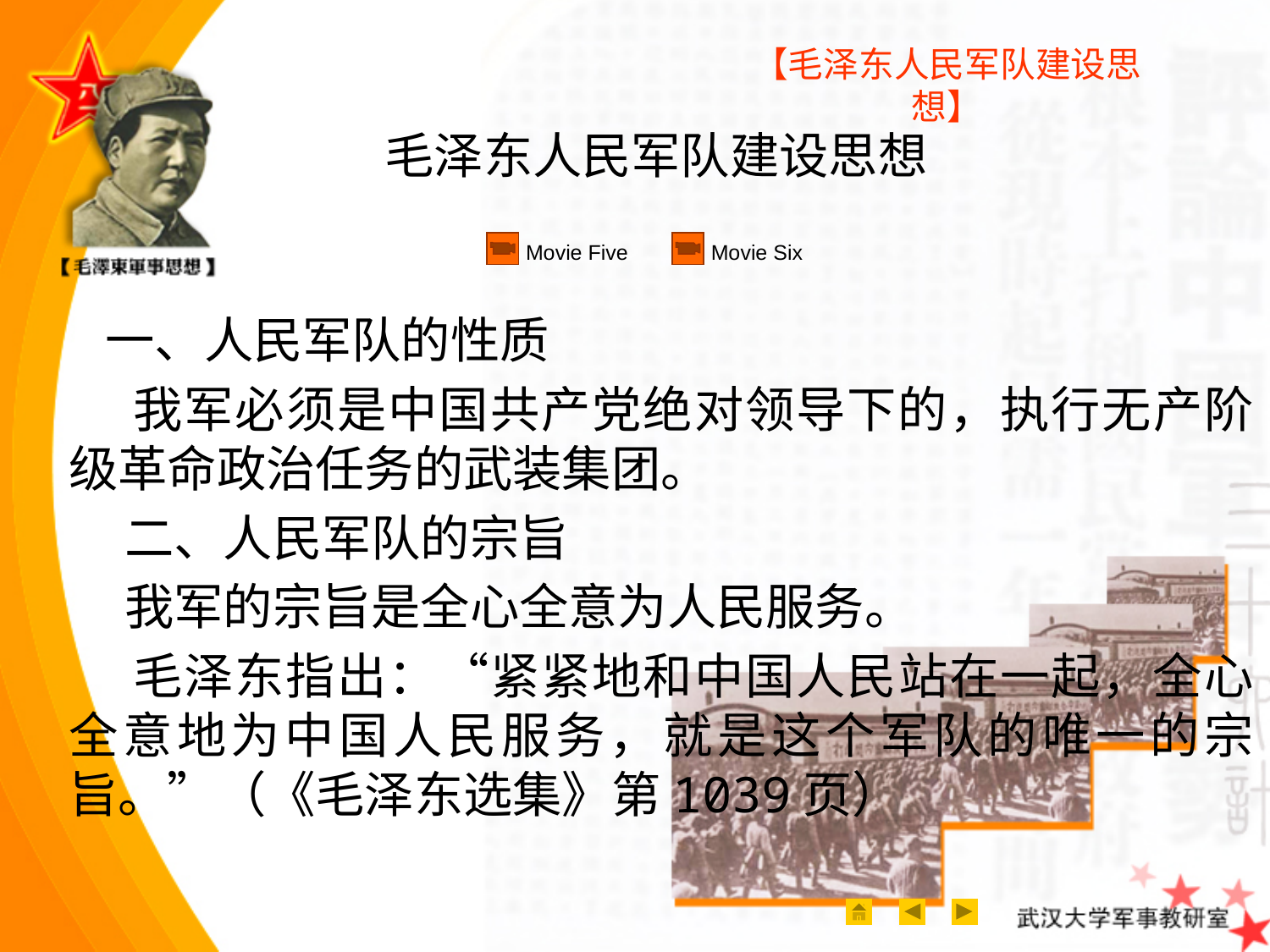

【毛泽东人民军队建设思想】
# 毛泽东人民军队建设思想

Movie Five

Movie Six
    一、人民军队的性质
    我军必须是中国共产党绝对领导下的，执行无产阶级革命政治任务的武装集团。
    二、人民军队的宗旨
    我军的宗旨是全心全意为人民服务。
    毛泽东指出：“紧紧地和中国人民站在一起，全心全意地为中国人民服务，就是这个军队的唯一的宗旨。”（《毛泽东选集》第1039页）